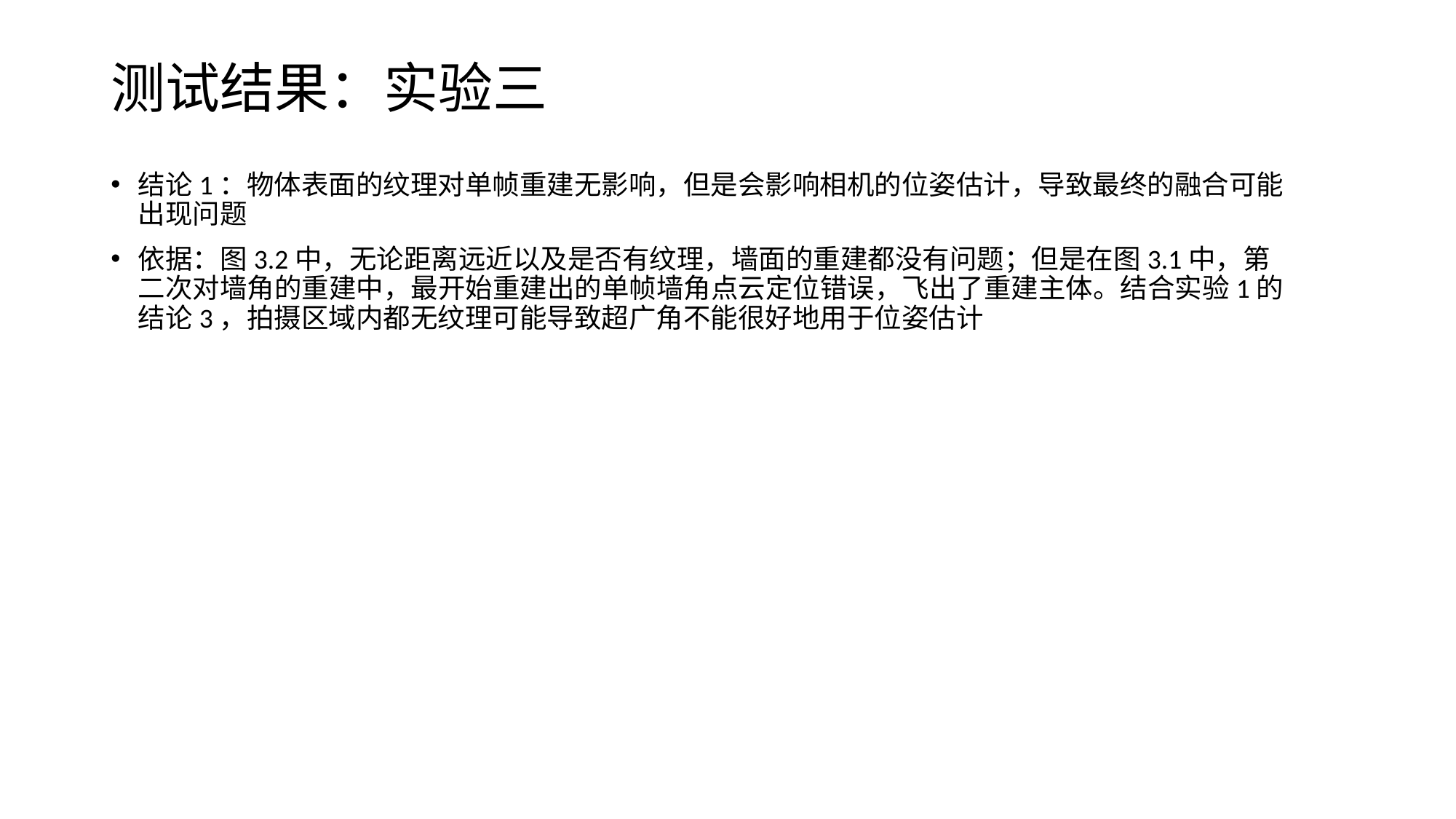

# 测试结果：实验三
结论1：物体表面的纹理对单帧重建无影响，但是会影响相机的位姿估计，导致最终的融合可能出现问题
依据：图3.2中，无论距离远近以及是否有纹理，墙面的重建都没有问题；但是在图3.1中，第二次对墙角的重建中，最开始重建出的单帧墙角点云定位错误，飞出了重建主体。结合实验1的结论3，拍摄区域内都无纹理可能导致超广角不能很好地用于位姿估计